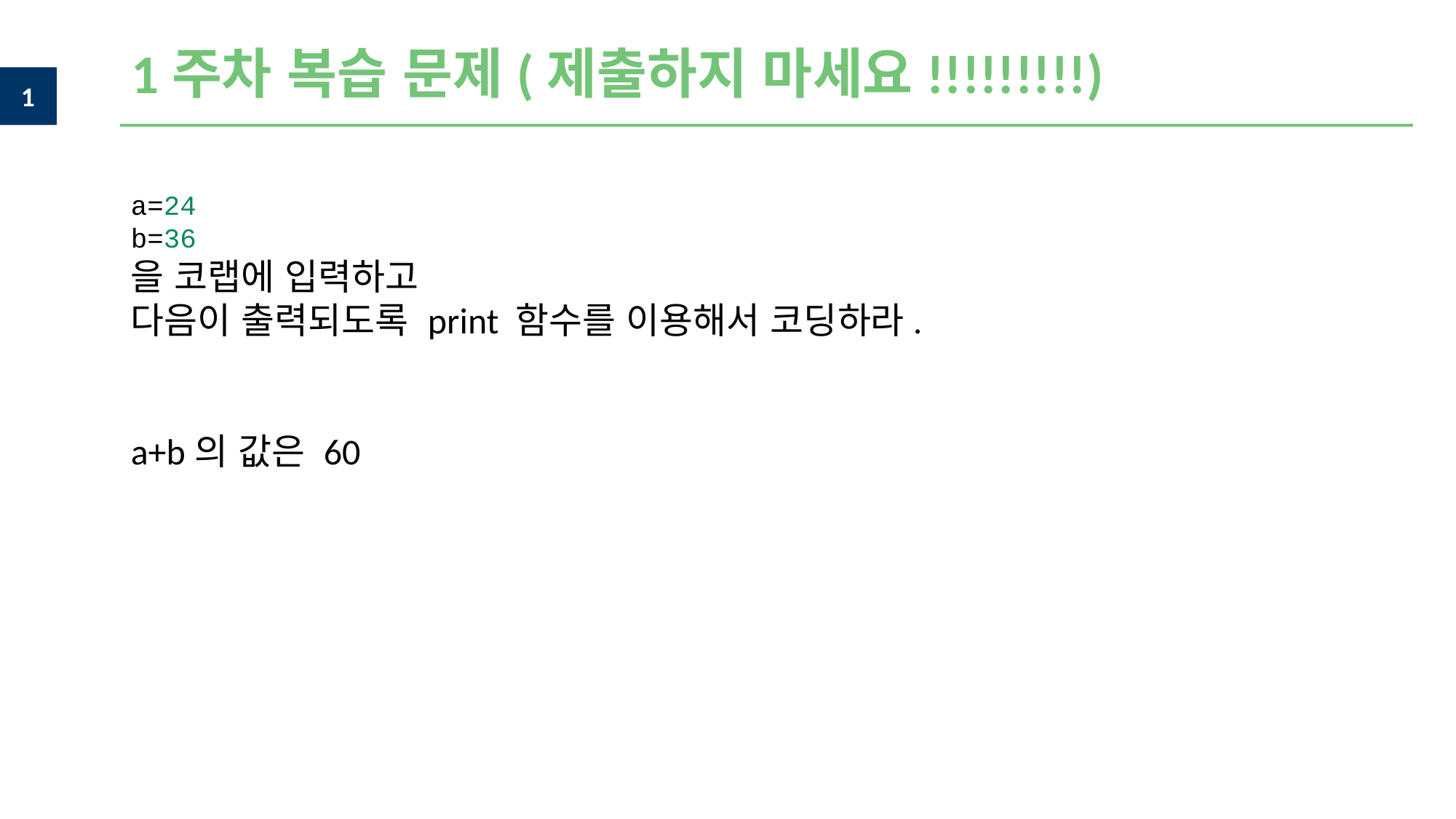

1주차 복습 문제(제출하지 마세요!!!!!!!!!)
a=24
b=36
을 코랩에 입력하고
다음이 출력되도록 print 함수를 이용해서 코딩하라.

a+b의 값은 60